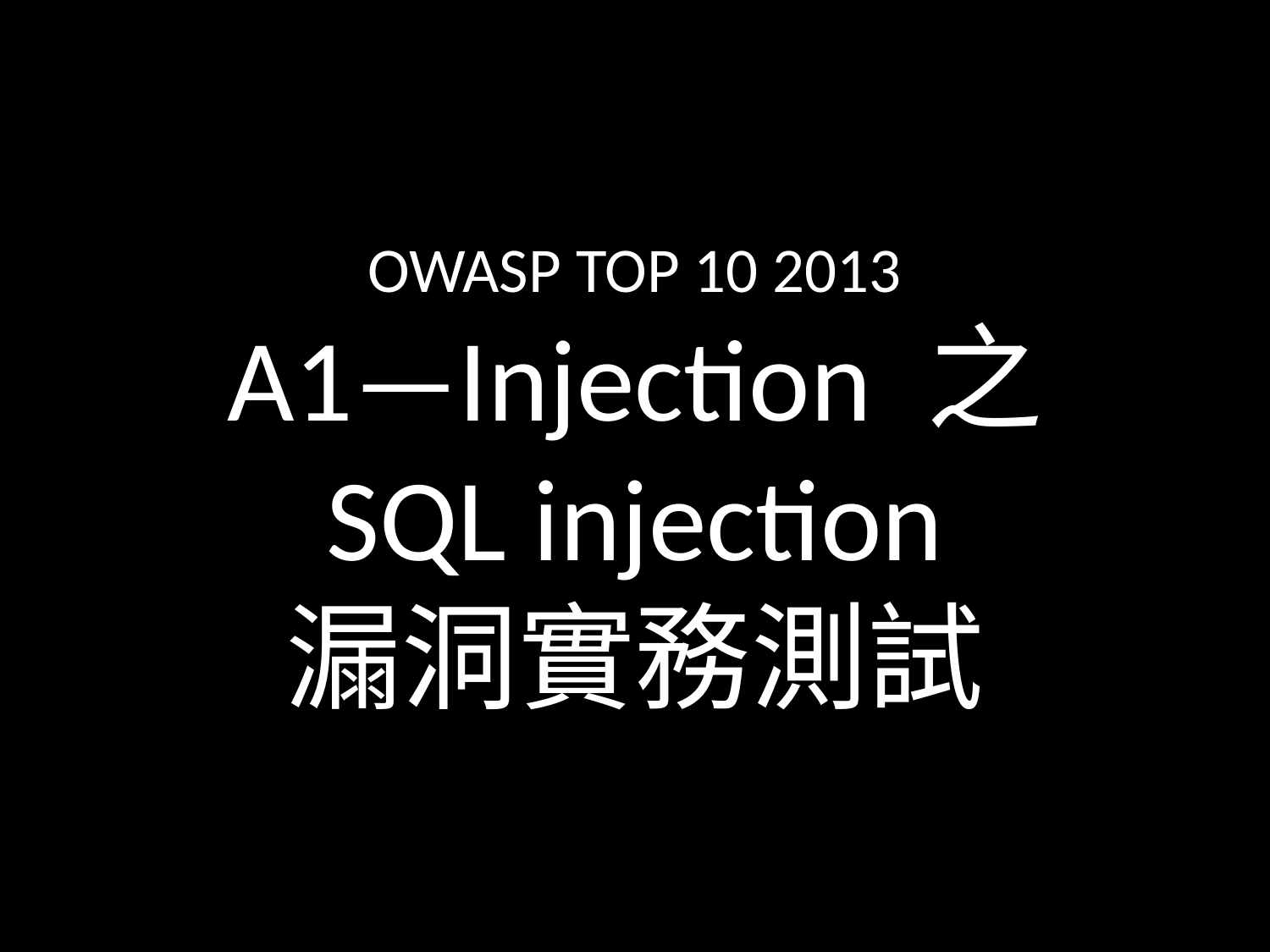

OWASP TOP 10 2013
A1—Injection 之
SQL injection
漏洞實務測試
#